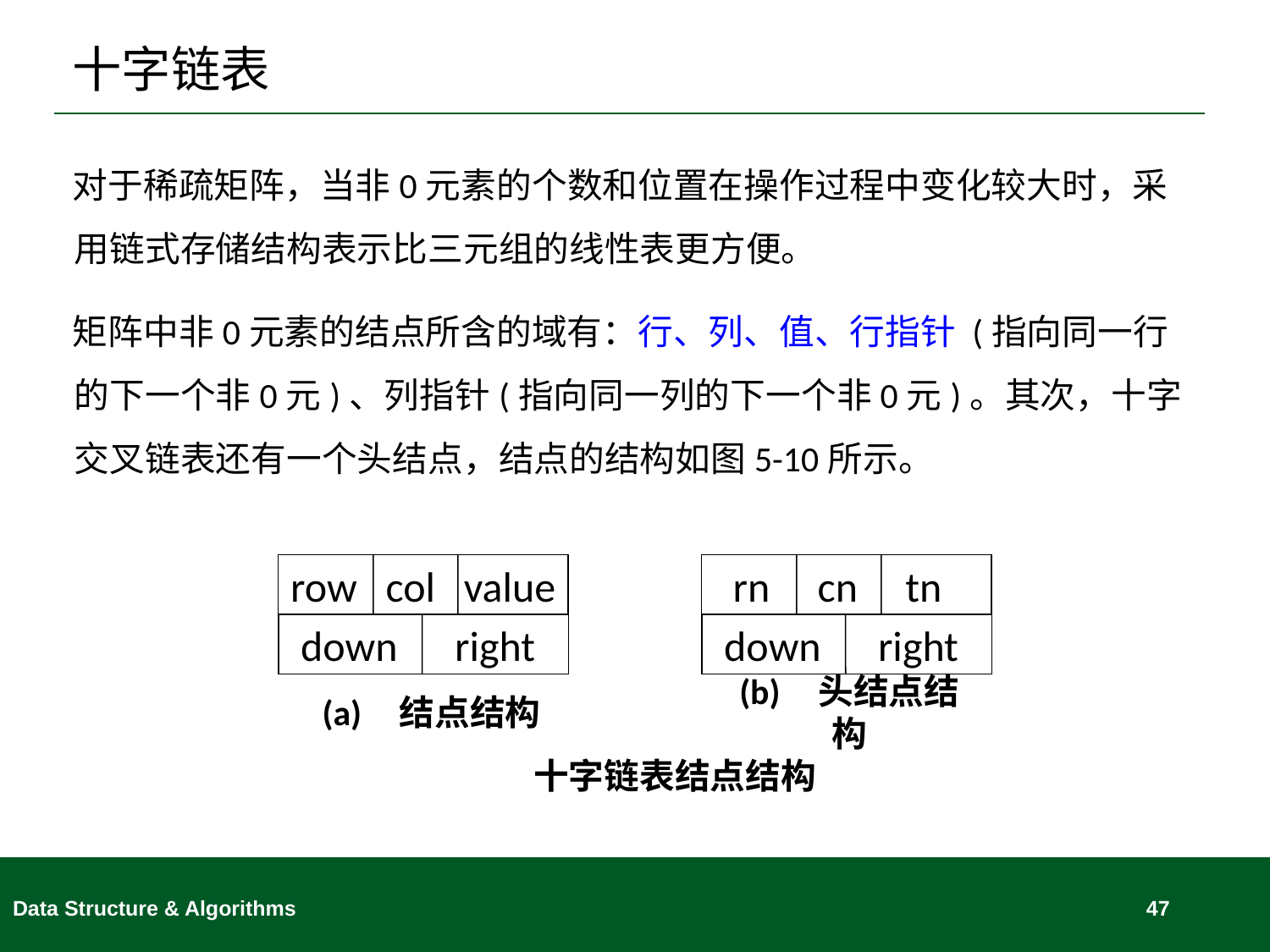

# 十字链表
对于稀疏矩阵，当非0元素的个数和位置在操作过程中变化较大时，采用链式存储结构表示比三元组的线性表更方便。
矩阵中非0元素的结点所含的域有：行、列、值、行指针 (指向同一行的下一个非0元)、列指针(指向同一列的下一个非0元)。其次，十字交叉链表还有一个头结点，结点的结构如图5-10所示。
row   col   value

 down      right

  rn     cn     tn

 down      right

(a)   结点结构
(b)   头结点结构
十字链表结点结构
Data Structure & Algorithms
47